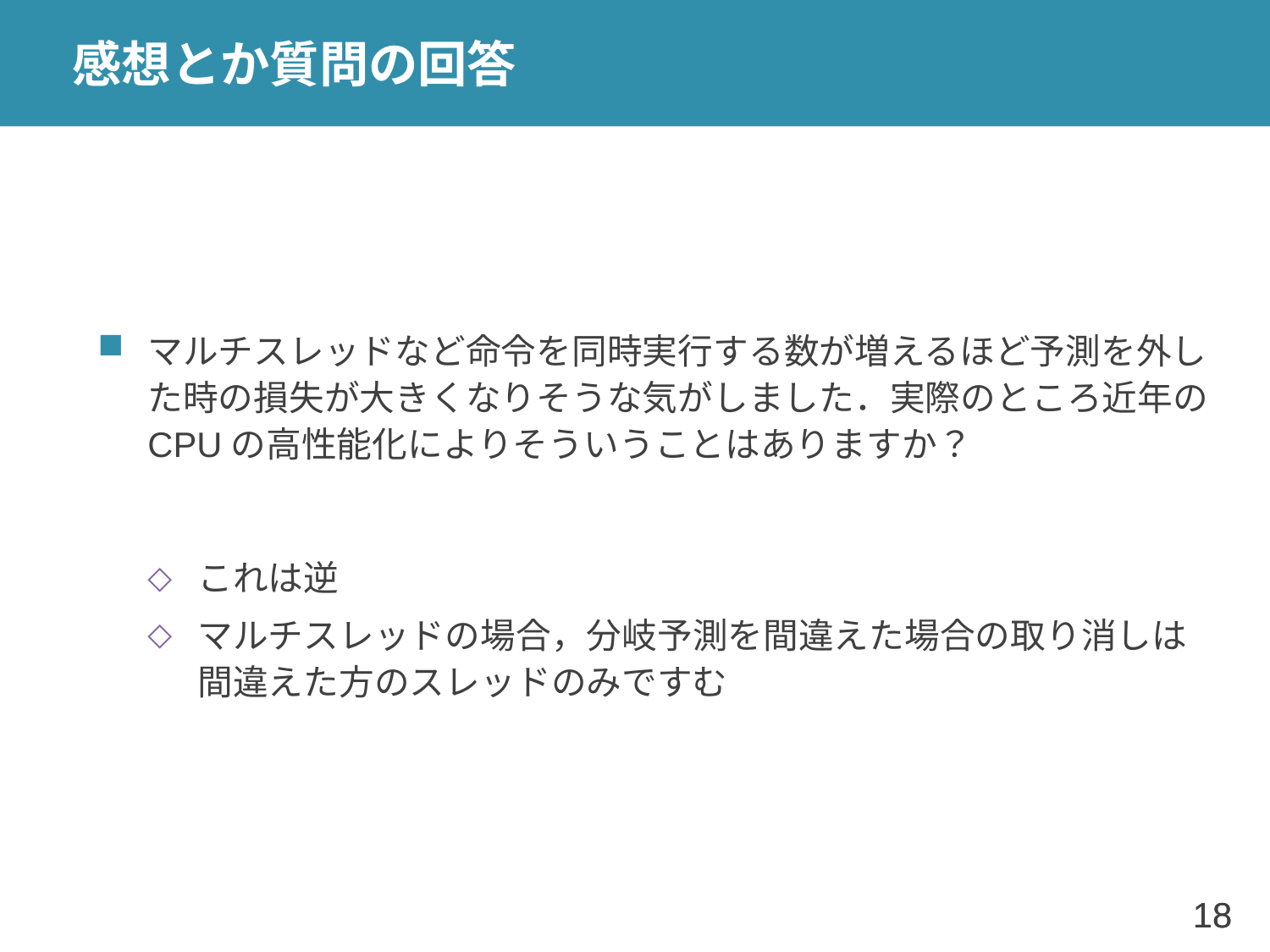

# 感想とか質問の回答
マルチスレッドなど命令を同時実行する数が増えるほど予測を外した時の損失が大きくなりそうな気がしました．実際のところ近年のCPUの高性能化によりそういうことはありますか？

これは逆
マルチスレッドの場合，分岐予測を間違えた場合の取り消しは間違えた方のスレッドのみですむ